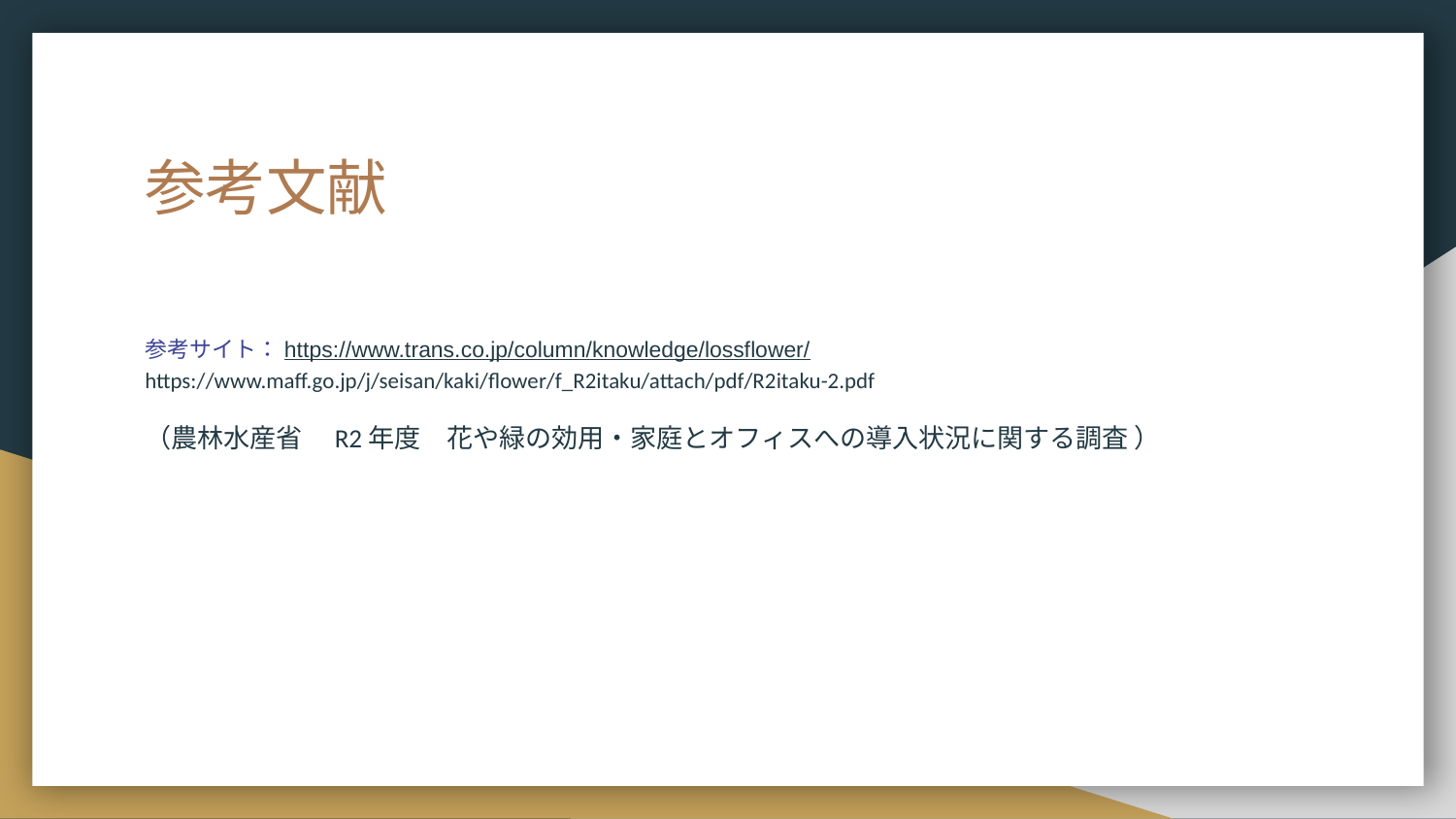

# 参考文献
参考サイト：https://www.trans.co.jp/column/knowledge/lossflower/　https://www.maff.go.jp/j/seisan/kaki/flower/f_R2itaku/attach/pdf/R2itaku-2.pdf
（農林水産省　R2年度　花や緑の効用・家庭とオフィスへの導入状況に関する調査 ）